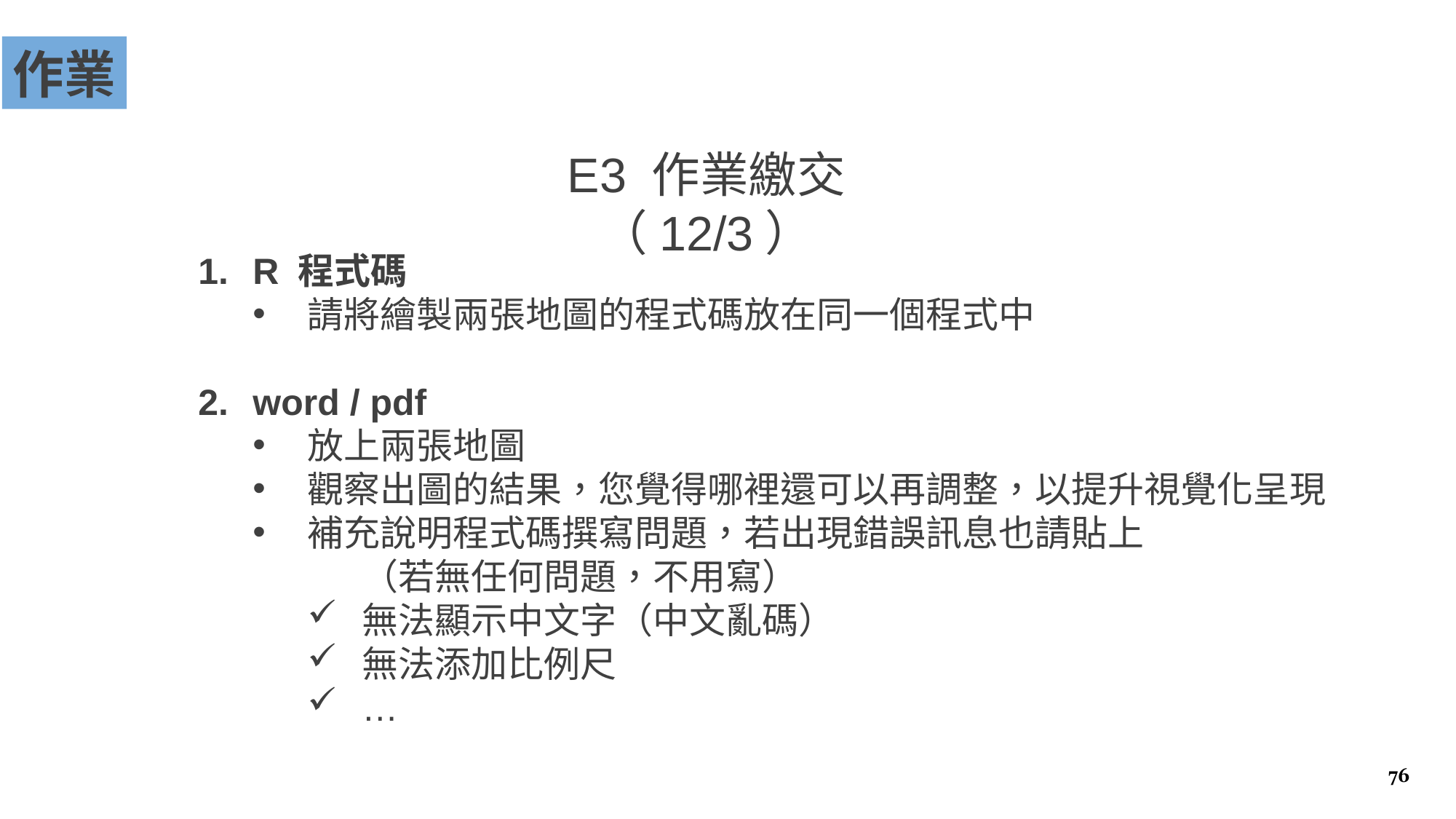

作業
E3 作業繳交 （12/3）
R 程式碼
請將繪製兩張地圖的程式碼放在同一個程式中

word / pdf
放上兩張地圖
觀察出圖的結果，您覺得哪裡還可以再調整，以提升視覺化呈現
補充說明程式碼撰寫問題，若出現錯誤訊息也請貼上
	（若無任何問題，不用寫）
無法顯示中文字（中文亂碼）
無法添加比例尺
…
76